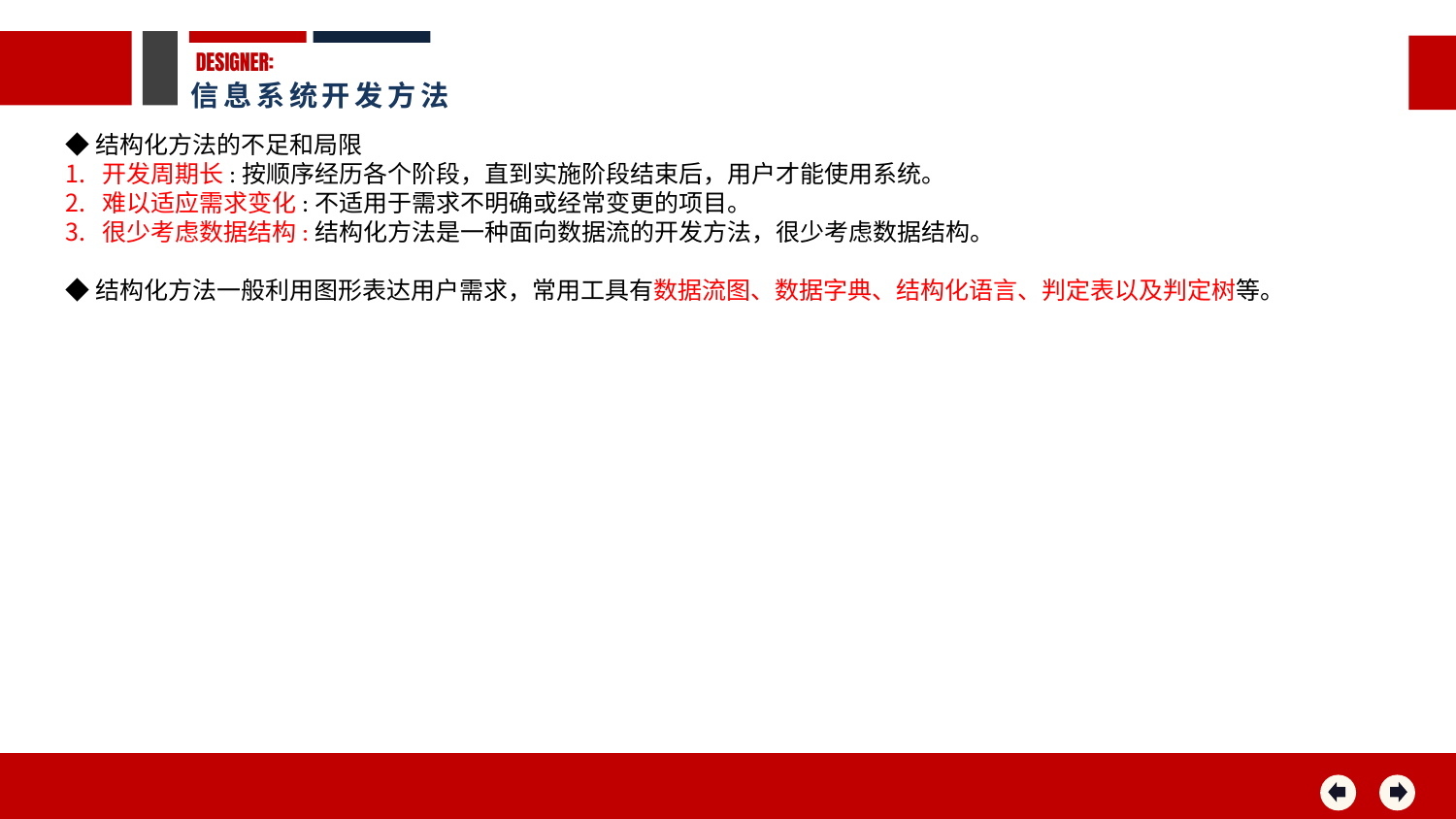

DESIGNER:
信息系统开发方法
◆结构化方法的不足和局限
开发周期长:按顺序经历各个阶段，直到实施阶段结束后，用户才能使用系统。
难以适应需求变化:不适用于需求不明确或经常变更的项目。
很少考虑数据结构:结构化方法是一种面向数据流的开发方法，很少考虑数据结构。

◆结构化方法一般利用图形表达用户需求，常用工具有数据流图、数据字典、结构化语言、判定表以及判定树等。